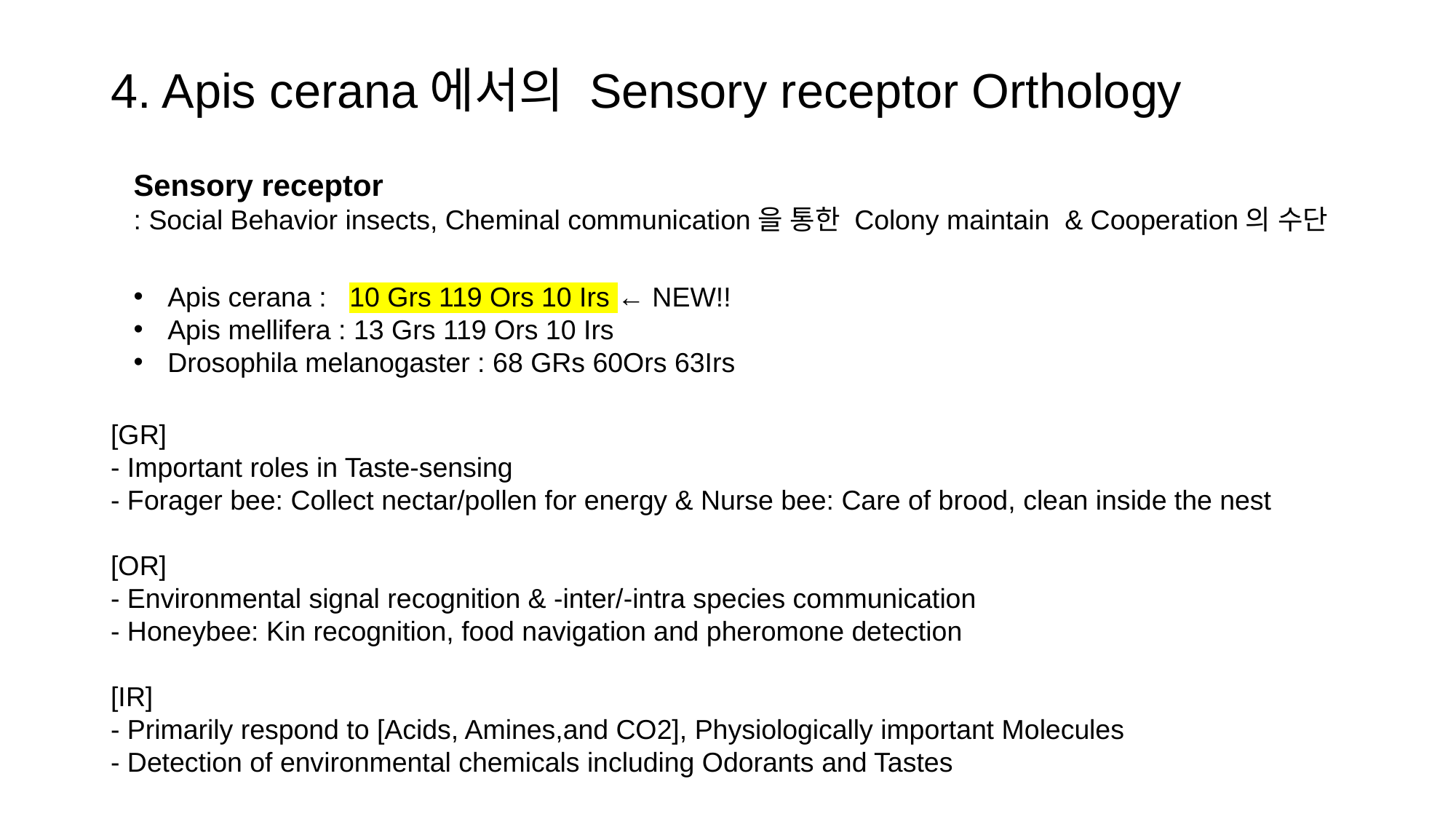

# 4. Apis cerana에서의 Sensory receptor Orthology
Sensory receptor
: Social Behavior insects, Cheminal communication을 통한 Colony maintain  & Cooperation의 수단

Apis cerana :   10 Grs 119 Ors 10 Irs ← NEW!!
Apis mellifera : 13 Grs 119 Ors 10 Irs
Drosophila melanogaster : 68 GRs 60Ors 63Irs
[GR]
- Important roles in Taste-sensing
- Forager bee: Collect nectar/pollen for energy & Nurse bee: Care of brood, clean inside the nest

[OR]
- Environmental signal recognition & -inter/-intra species communication
- Honeybee: Kin recognition, food navigation and pheromone detection

[IR]
- Primarily respond to [Acids, Amines,and CO2], Physiologically important Molecules
- Detection of environmental chemicals including Odorants and Tastes